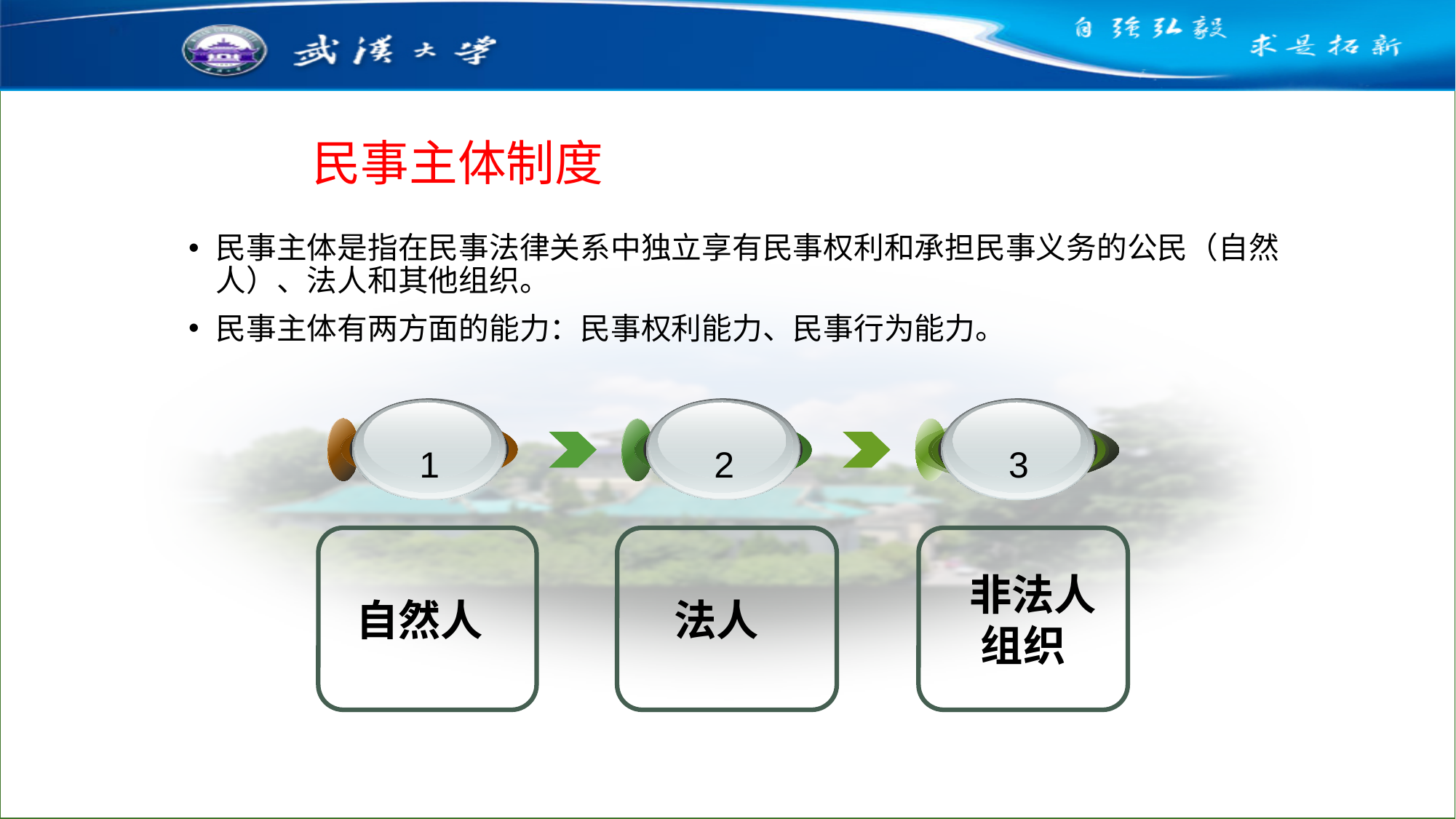

民事主体制度
民事主体是指在民事法律关系中独立享有民事权利和承担民事义务的公民（自然人）、法人和其他组织。
民事主体有两方面的能力：民事权利能力、民事行为能力。

1
2
3
 自然人
   法人
 非法人组织